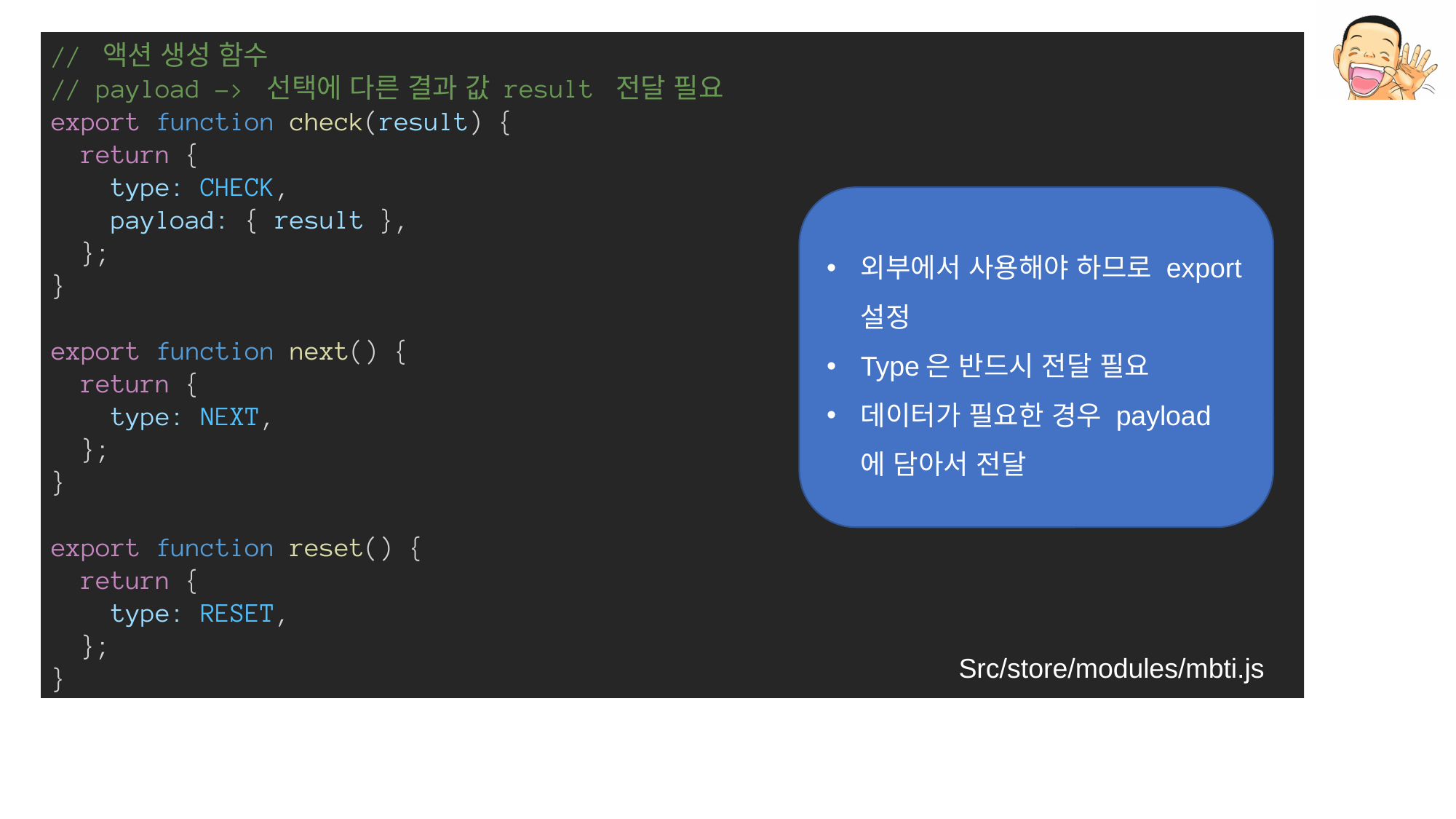

// 액션 생성 함수
// payload -> 선택에 다른 결과 값 result 전달 필요
export function check(result) {
  return {
    type: CHECK,
    payload: { result },
  };
}
export function next() {
  return {
    type: NEXT,
  };
}
export function reset() {
  return {
    type: RESET,
  };
}
외부에서 사용해야 하므로 export 설정
Type은 반드시 전달 필요
데이터가 필요한 경우 payload 에 담아서 전달
Src/store/modules/mbti.js